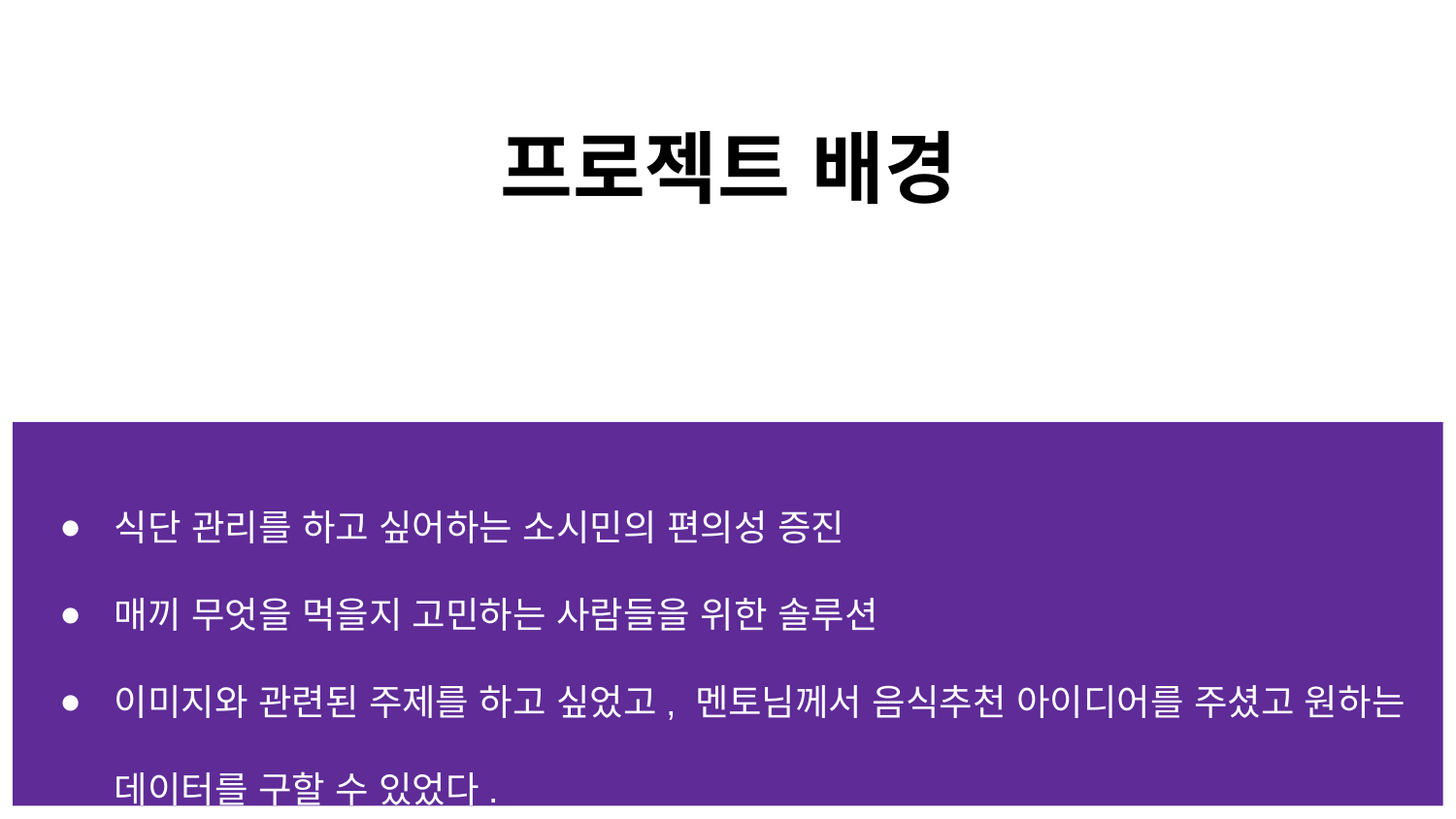

# 프로젝트 배경
식단 관리를 하고 싶어하는 소시민의 편의성 증진
매끼 무엇을 먹을지 고민하는 사람들을 위한 솔루션
이미지와 관련된 주제를 하고 싶었고, 멘토님께서 음식추천 아이디어를 주셨고 원하는 데이터를 구할 수 있었다.